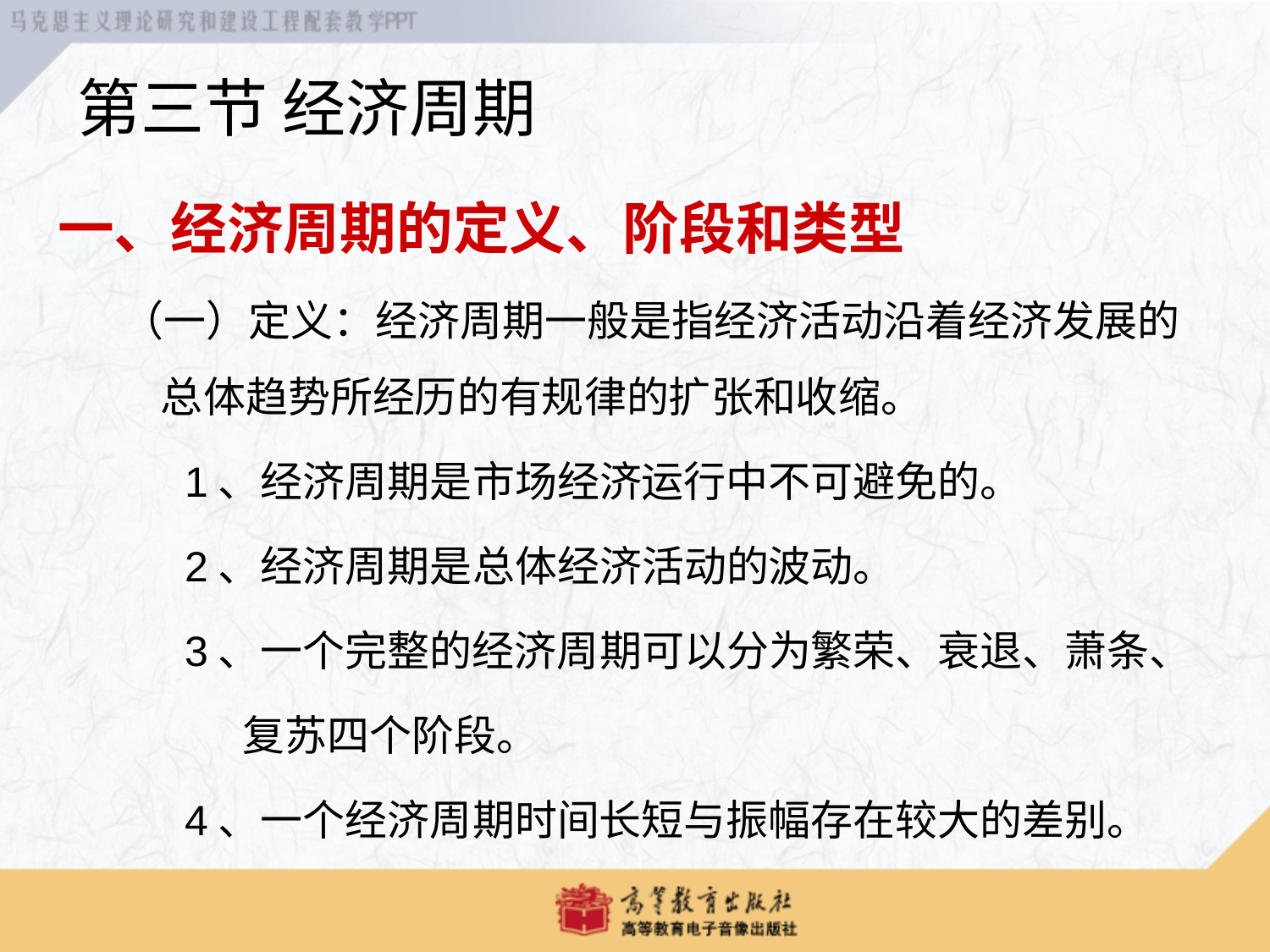

# 第三节 经济周期
一、经济周期的定义、阶段和类型
（一）定义：经济周期一般是指经济活动沿着经济发展的总体趋势所经历的有规律的扩张和收缩。
1、经济周期是市场经济运行中不可避免的。
2、经济周期是总体经济活动的波动。
3、一个完整的经济周期可以分为繁荣、衰退、萧条、
     复苏四个阶段。
4、一个经济周期时间长短与振幅存在较大的差别。